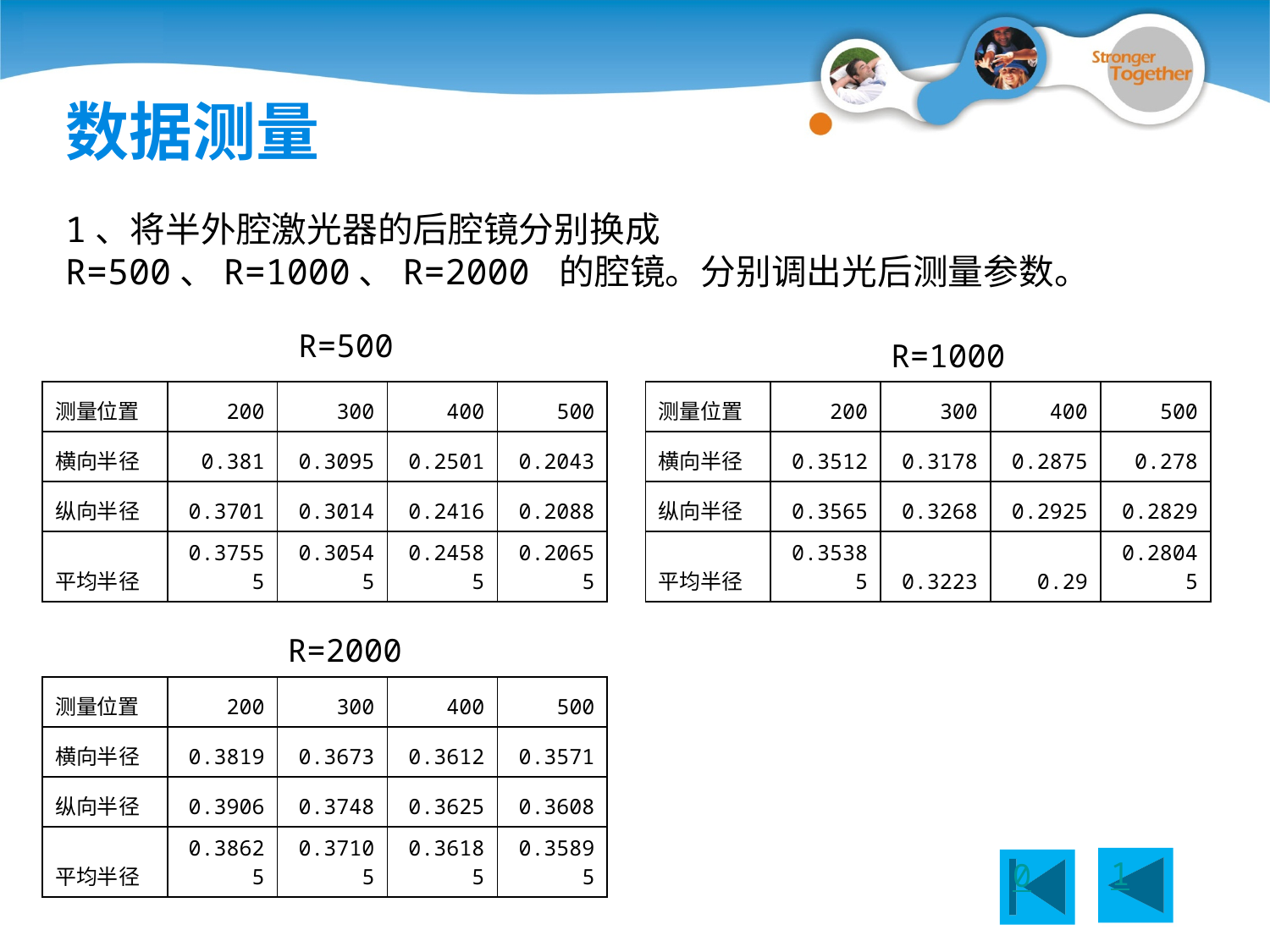

# 数据测量
1、将半外腔激光器的后腔镜分别换成 R=500、R=1000、R=2000 的腔镜。分别调出光后测量参数。

R=500
R=1000
| 测量位置 | 200 | 300 | 400 | 500 |
| --- | --- | --- | --- | --- |
| 横向半径 | 0.381 | 0.3095 | 0.2501 | 0.2043 |
| 纵向半径 | 0.3701 | 0.3014 | 0.2416 | 0.2088 |
| 平均半径 | 0.37555 | 0.30545 | 0.24585 | 0.20655 |
| 测量位置 | 200 | 300 | 400 | 500 |
| --- | --- | --- | --- | --- |
| 横向半径 | 0.3512 | 0.3178 | 0.2875 | 0.278 |
| 纵向半径 | 0.3565 | 0.3268 | 0.2925 | 0.2829 |
| 平均半径 | 0.35385 | 0.3223 | 0.29 | 0.28045 |
R=2000
| 测量位置 | 200 | 300 | 400 | 500 |
| --- | --- | --- | --- | --- |
| 横向半径 | 0.3819 | 0.3673 | 0.3612 | 0.3571 |
| 纵向半径 | 0.3906 | 0.3748 | 0.3625 | 0.3608 |
| 平均半径 | 0.38625 | 0.37105 | 0.36185 | 0.35895 |
1
0